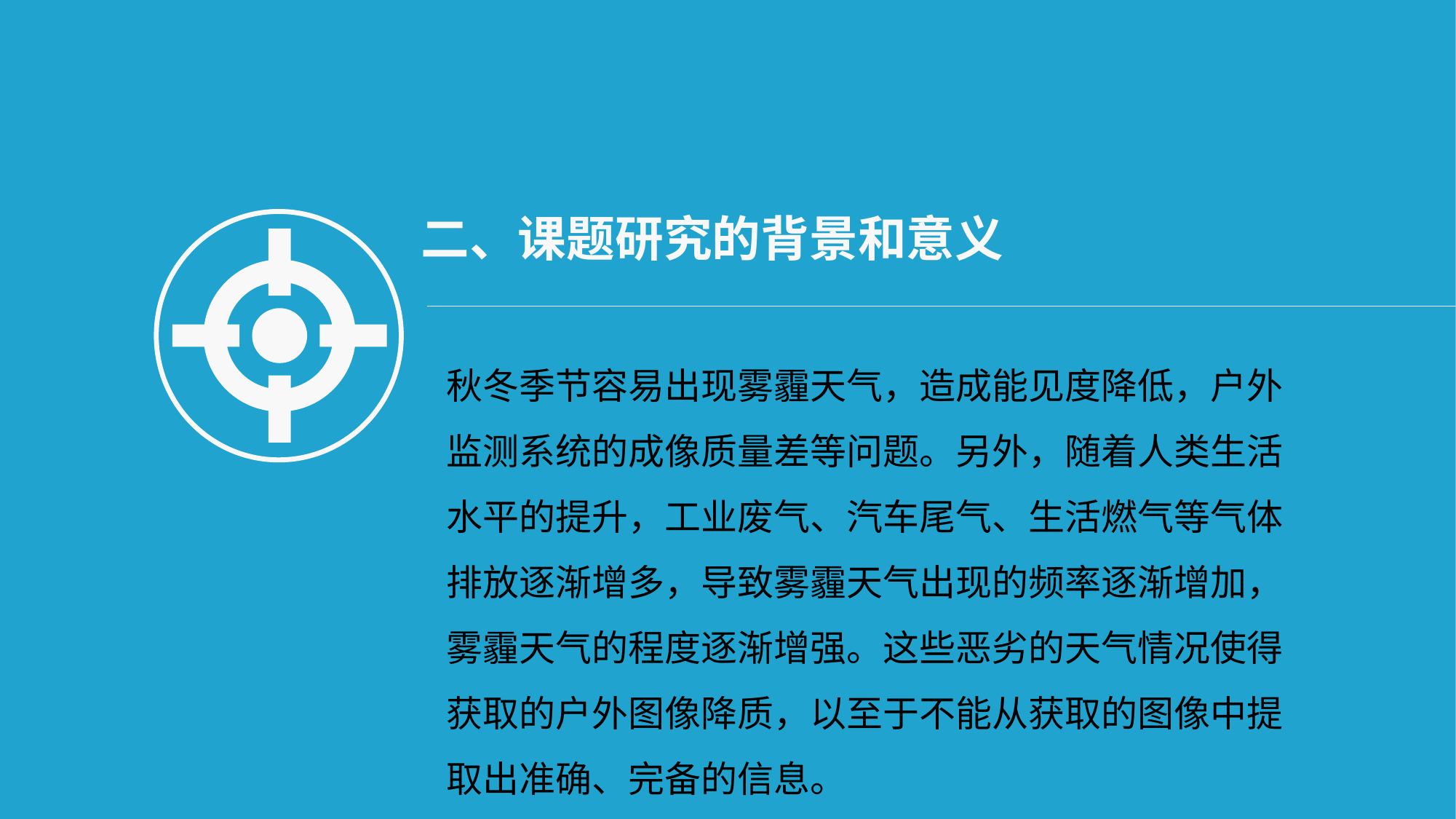

二、课题研究的背景和意义

秋冬季节容易出现雾霾天气，造成能见度降低，户外监测系统的成像质量差等问题。另外，随着人类生活水平的提升，工业废气、汽车尾气、生活燃气等气体排放逐渐增多，导致雾霾天气出现的频率逐渐增加，雾霾天气的程度逐渐增强。这些恶劣的天气情况使得获取的户外图像降质，以至于不能从获取的图像中提取出准确、完备的信息。